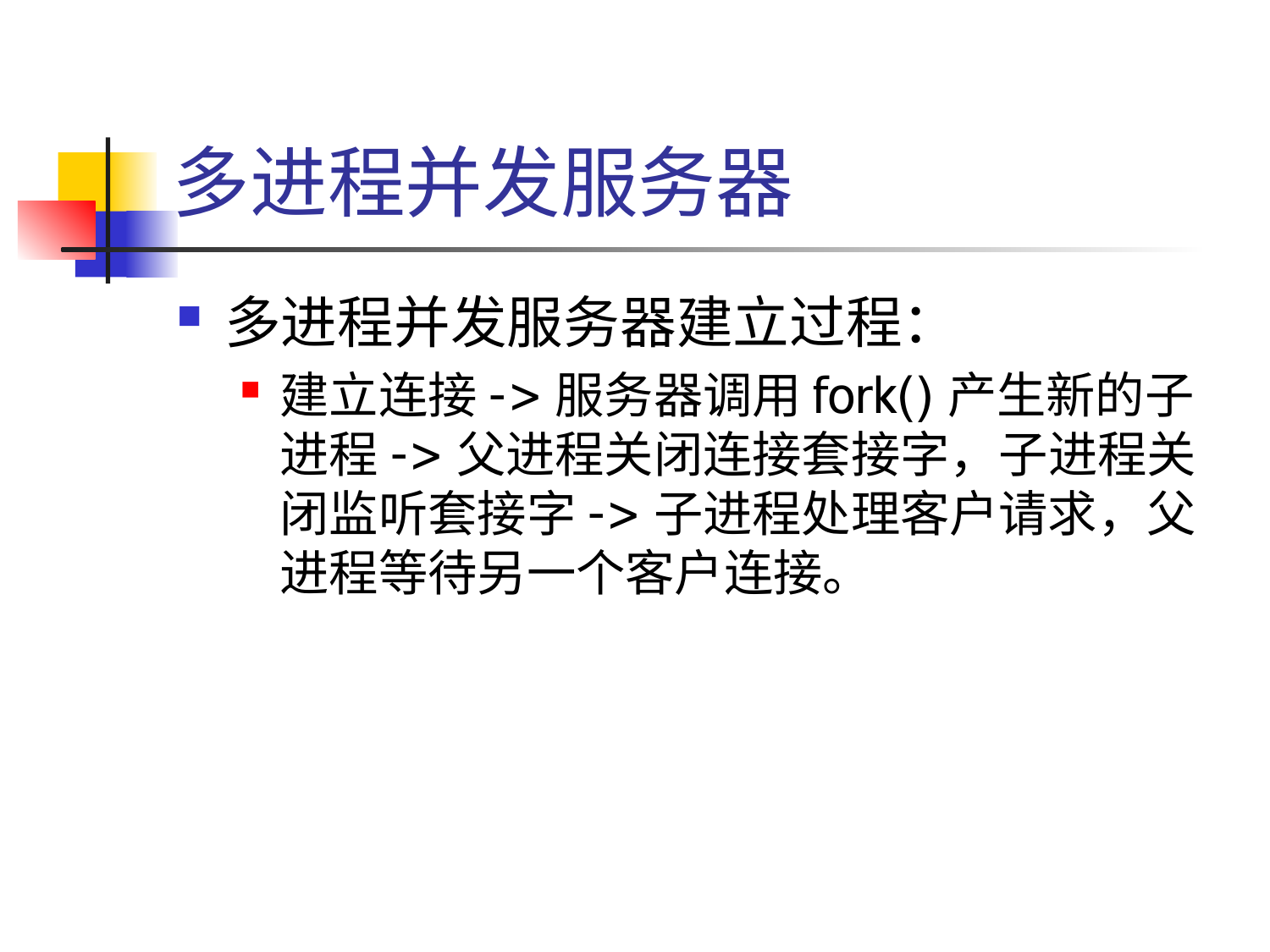

# 多进程并发服务器
多进程并发服务器建立过程：
建立连接->服务器调用fork()产生新的子进程->父进程关闭连接套接字，子进程关闭监听套接字->子进程处理客户请求，父进程等待另一个客户连接。